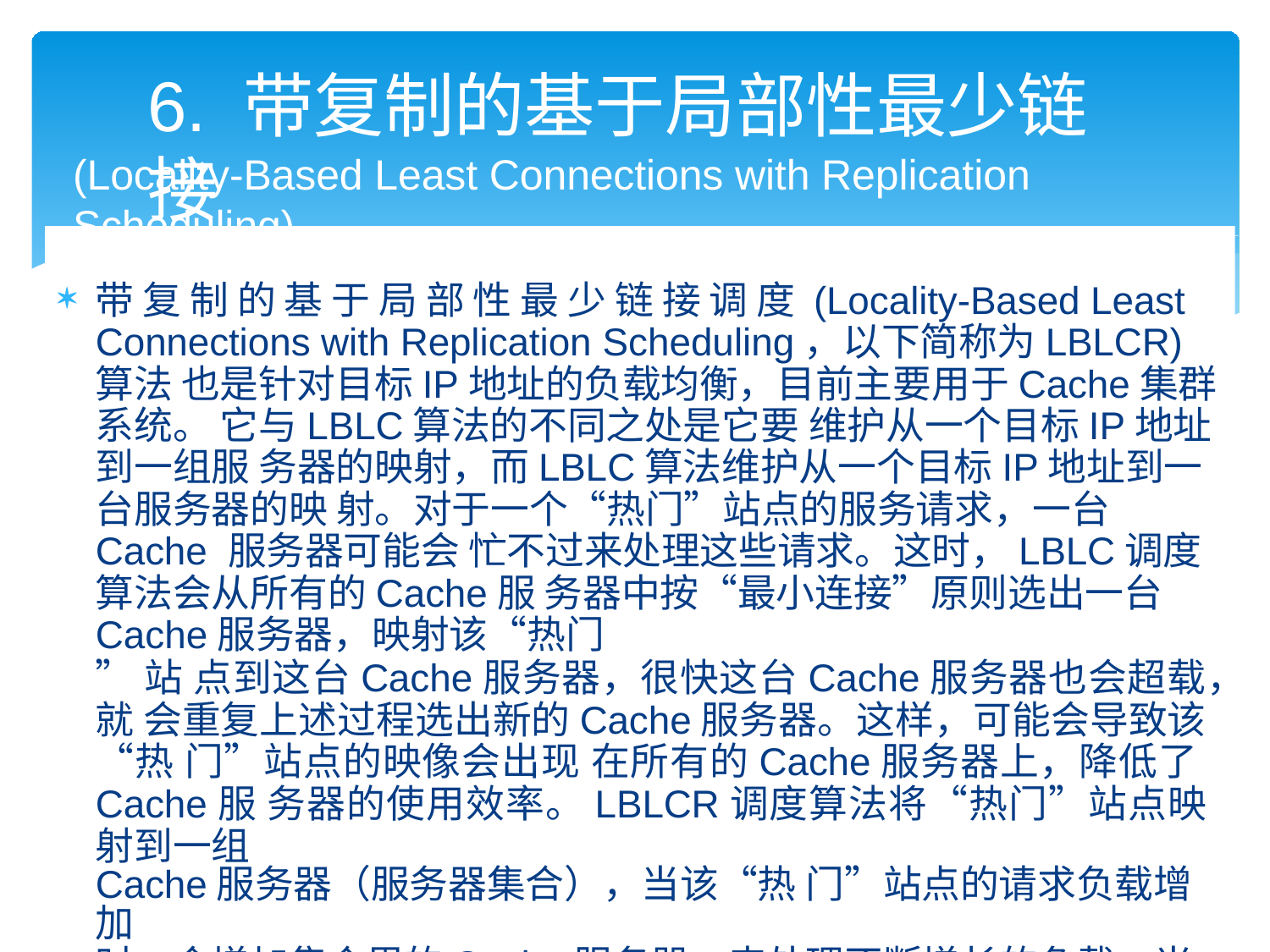

# 6. 带复制的基于局部性最少链接
(Locality-Based Least Connections with Replication Scheduling)
带 复 制 的 基 于 局 部 性 最 少 链 接 调 度 (Locality-Based Least  Connections with Replication Scheduling，以下简称为LBLCR)算法 也是针对目标IP地址的负载均衡，目前主要用于Cache集群系统。 它与LBLC算法的不同之处是它要 维护从一个目标IP地址到一组服 务器的映射，而LBLC算法维护从一个目标IP地址到一台服务器的映 射。对于一个“热门”站点的服务请求，一台Cache 服务器可能会 忙不过来处理这些请求。这时，LBLC调度算法会从所有的Cache服 务器中按“最小连接”原则选出一台Cache服务器，映射该“热门
”站 点到这台Cache服务器，很快这台Cache服务器也会超载，就 会重复上述过程选出新的Cache服务器。这样，可能会导致该“热 门”站点的映像会出现 在所有的Cache服务器上，降低了Cache服 务器的使用效率。LBLCR调度算法将“热门”站点映射到一组
Cache服务器（服务器集合），当该“热 门”站点的请求负载增加
时，会增加集合里的Cache服务器，来处理不断增长的负载；当该
“热门”站点的请求负载降低时，会减少集合里的Cache服务器 数 目。这样，该“热门”站点的映95像不太可能出现在所有的Cache服16:02  务器上，从而提供Cache集群系统的使用效率。